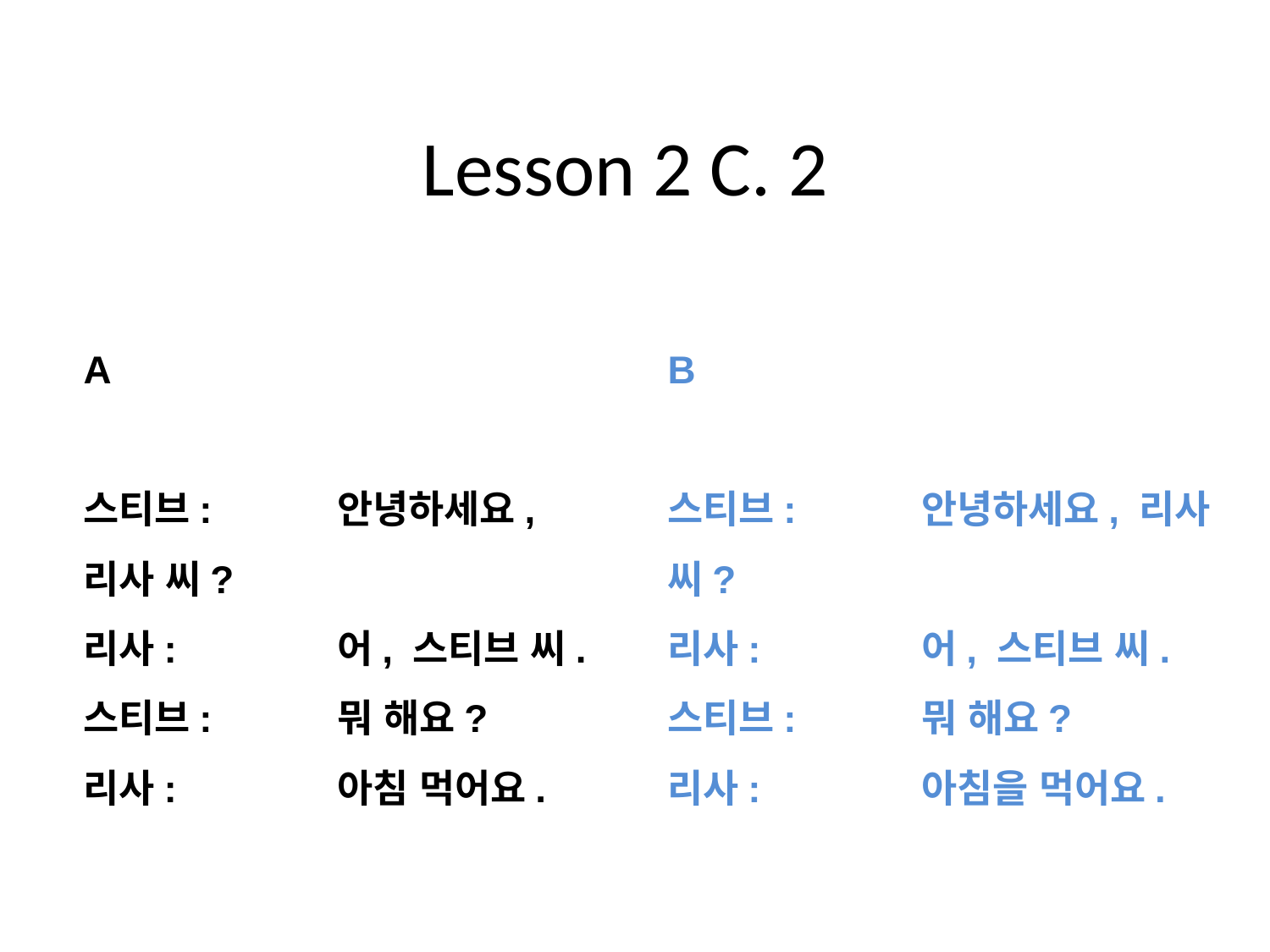

# Lesson 2 C. 2
A

스티브: 	안녕하세요, 리사 씨?
리사: 		어, 스티브 씨.
스티브: 	뭐 해요?
리사: 		아침 먹어요.
B

스티브: 	안녕하세요, 리사 씨?
리사: 		어, 스티브 씨.
스티브: 	뭐 해요?
리사: 		아침을 먹어요.